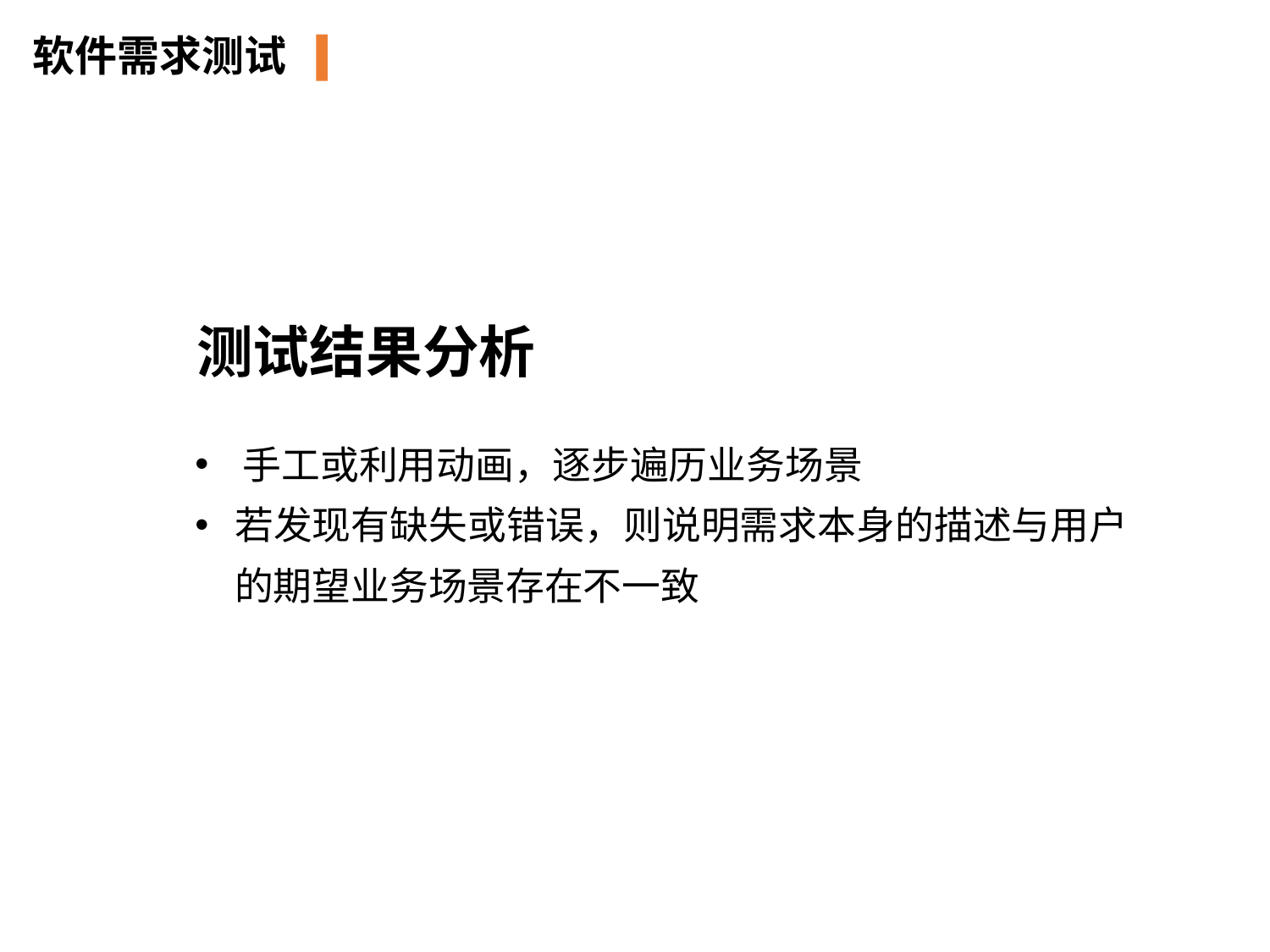

软件需求测试

测试结果分析
手工或利用动画，逐步遍历业务场景
若发现有缺失或错误，则说明需求本身的描述与用户的期望业务场景存在不一致